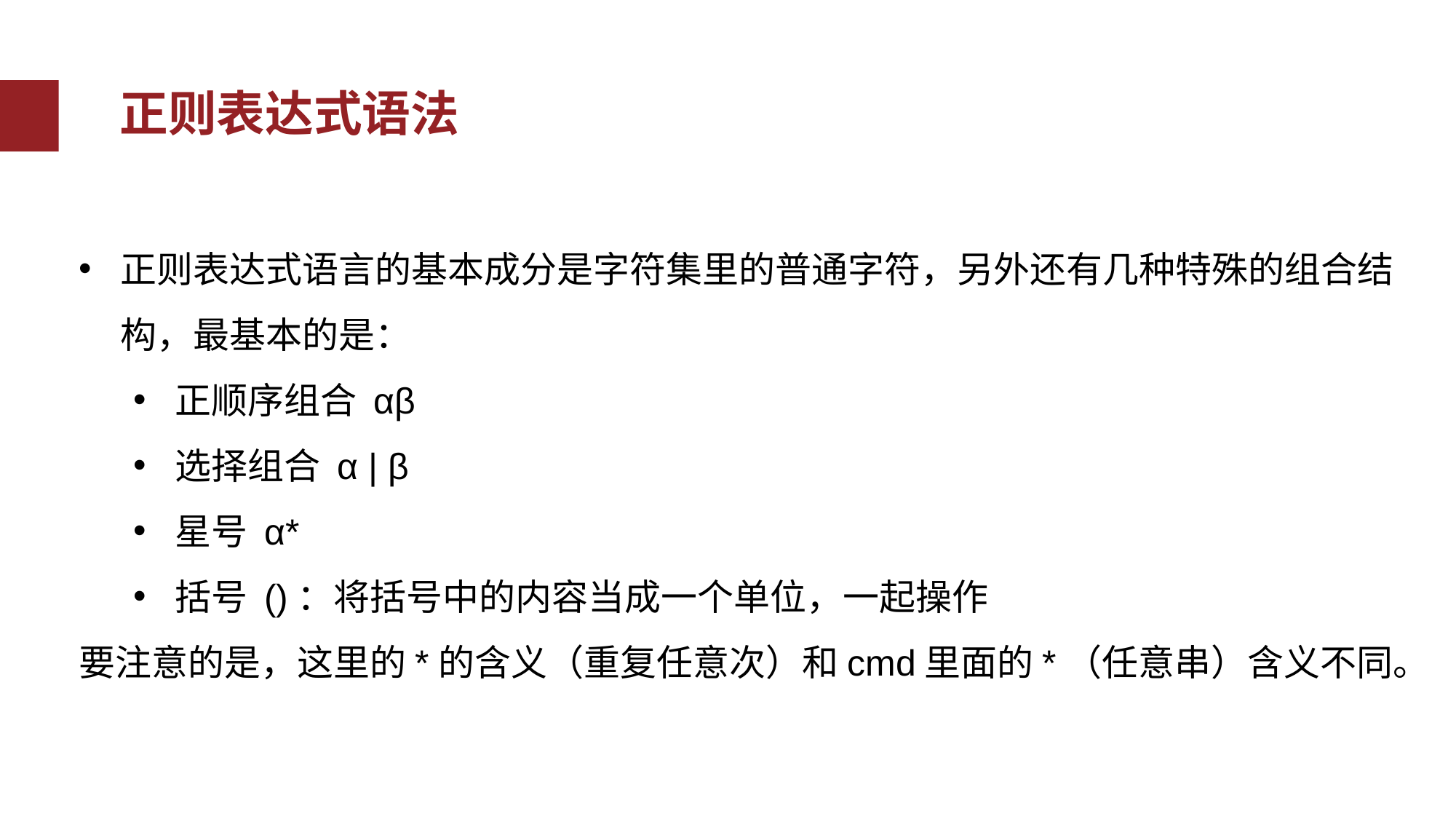

正则表达式语法

正则表达式语言的基本成分是字符集里的普通字符，另外还有几种特殊的组合结构，最基本的是：
正顺序组合 αβ
选择组合 α | β
星号 α*
括号 ()：将括号中的内容当成一个单位，一起操作
要注意的是，这里的*的含义（重复任意次）和cmd里面的*（任意串）含义不同。